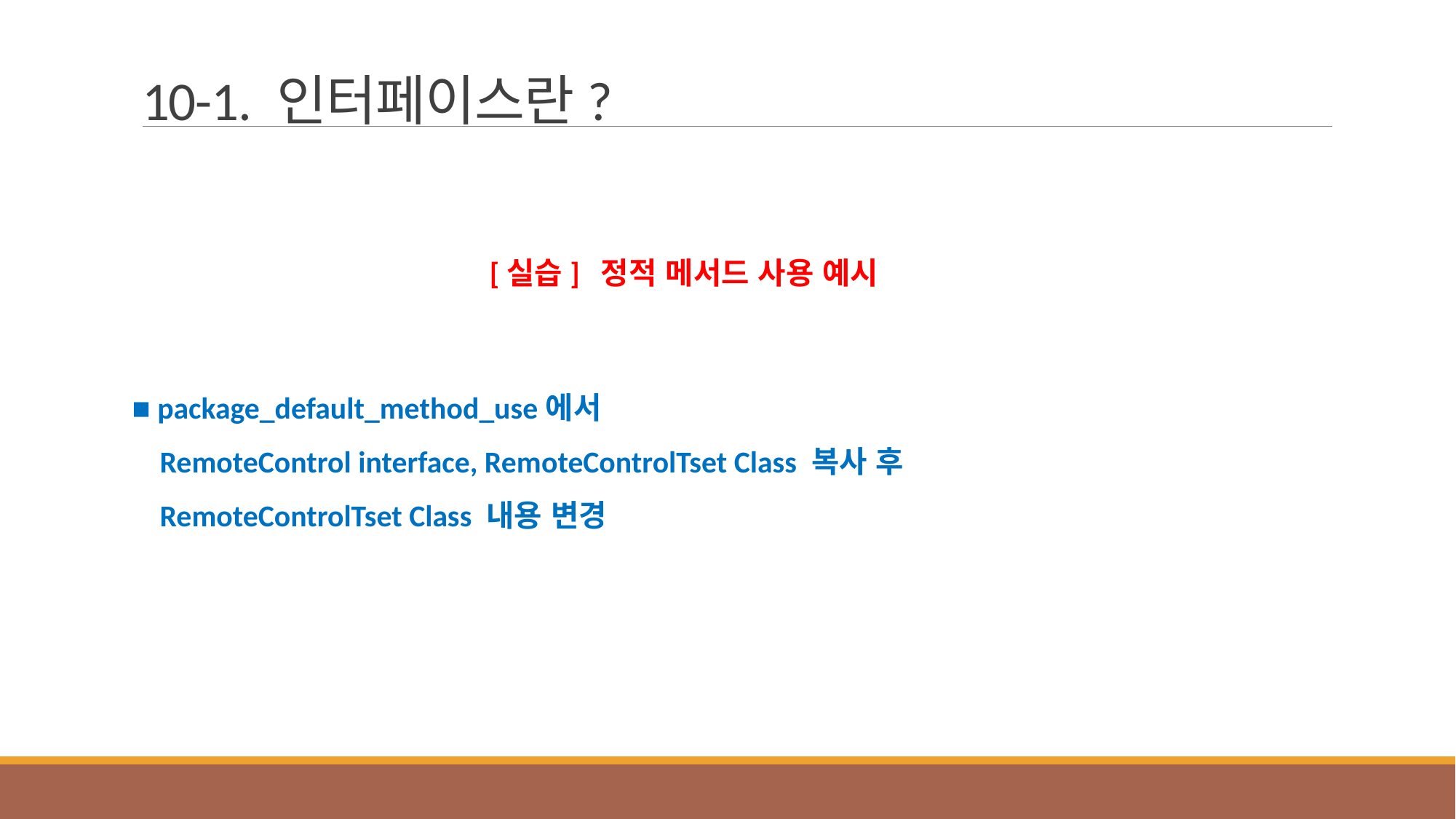

# 10-1. 인터페이스란?
[실습]  정적 메서드 사용 예시
■ package_default_method_use에서
    RemoteControl interface, RemoteControlTset Class 복사 후
    RemoteControlTset Class 내용 변경